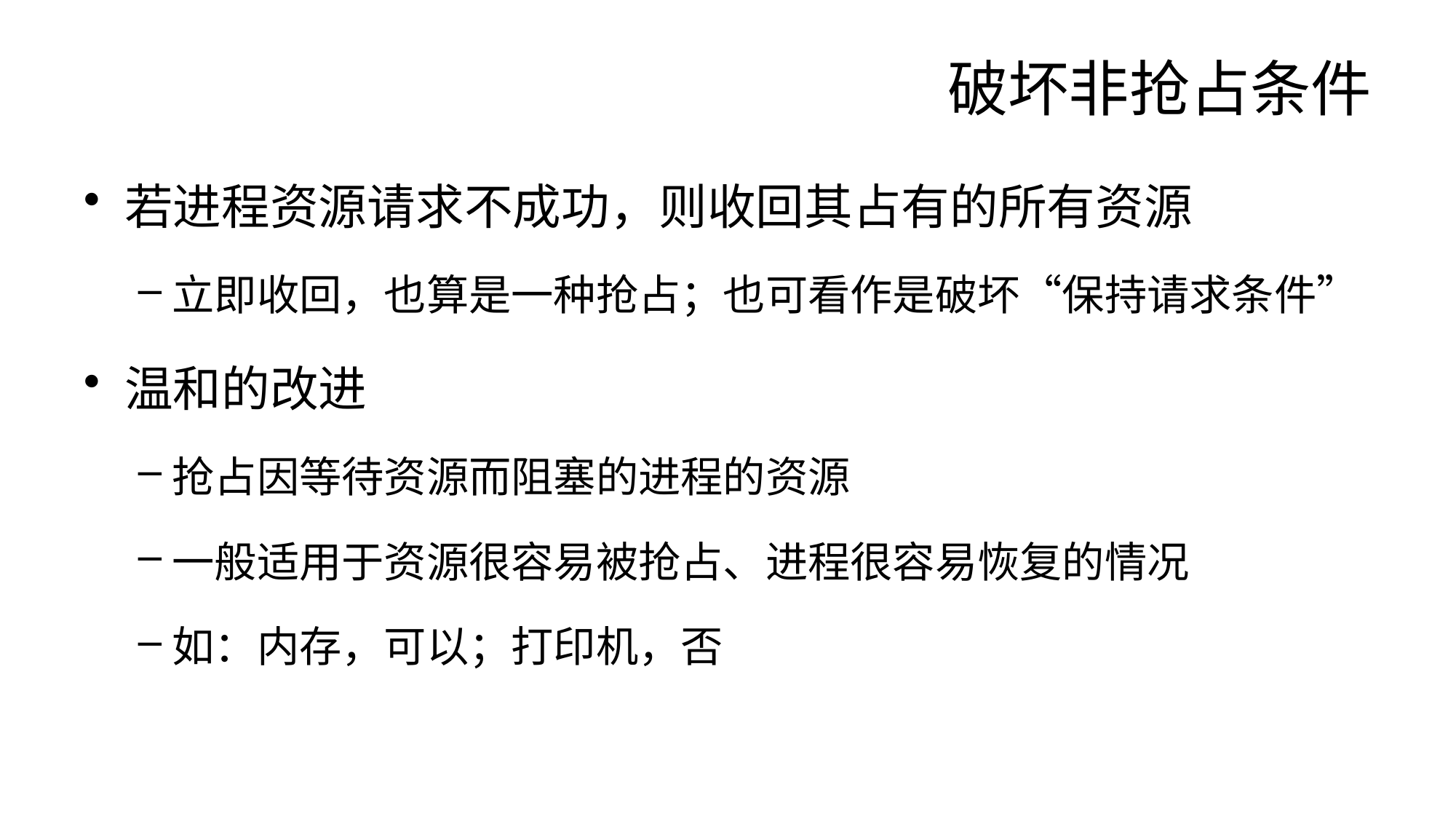

# 破坏非抢占条件
若进程资源请求不成功，则收回其占有的所有资源
立即收回，也算是一种抢占；也可看作是破坏“保持请求条件”
温和的改进
抢占因等待资源而阻塞的进程的资源
一般适用于资源很容易被抢占、进程很容易恢复的情况
如：内存，可以；打印机，否